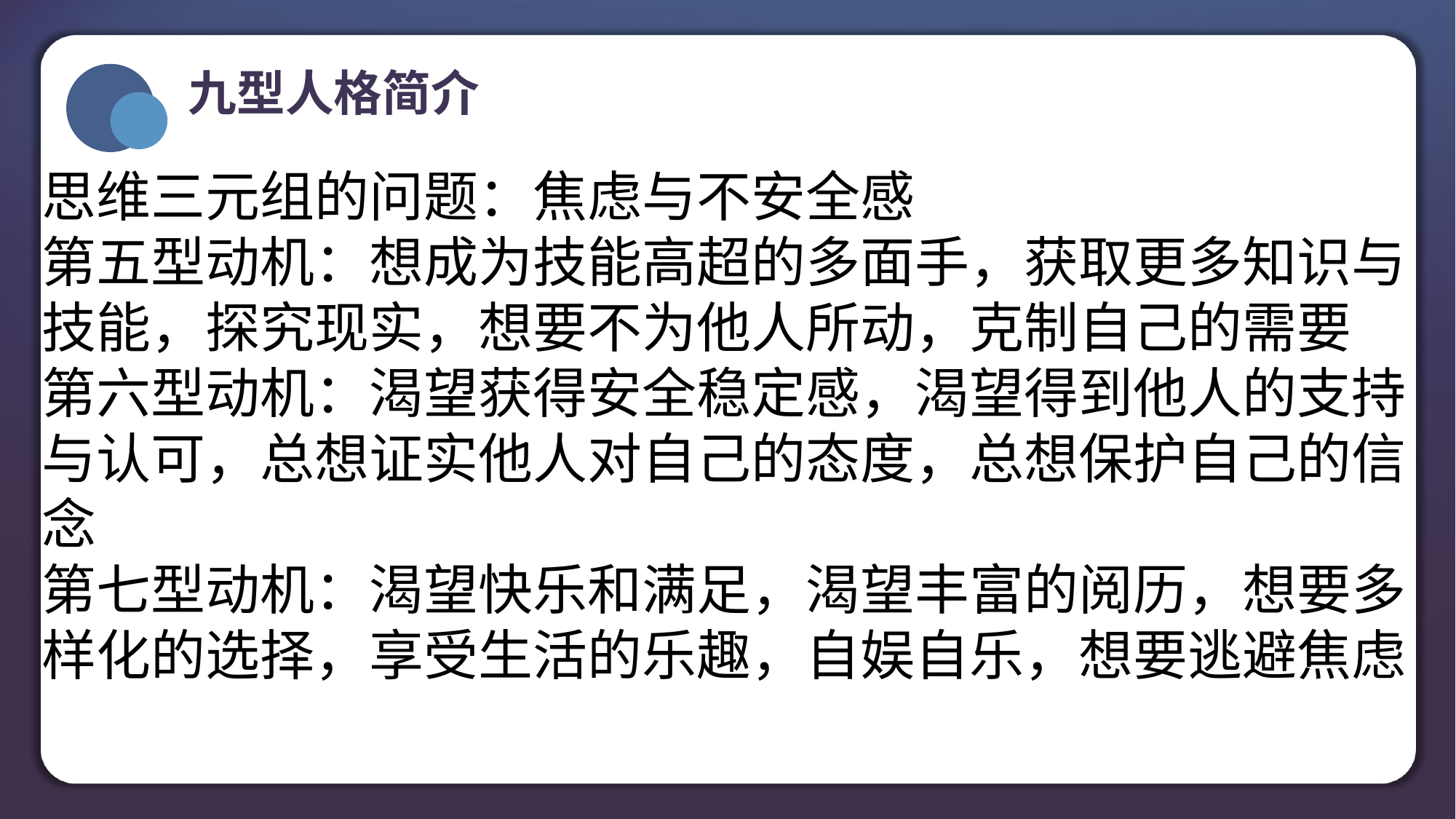

九型人格简介

思维三元组的问题：焦虑与不安全感
第五型动机：想成为技能高超的多面手，获取更多知识与技能，探究现实，想要不为他人所动，克制自己的需要
第六型动机：渴望获得安全稳定感，渴望得到他人的支持与认可，总想证实他人对自己的态度，总想保护自己的信念
第七型动机：渴望快乐和满足，渴望丰富的阅历，想要多样化的选择，享受生活的乐趣，自娱自乐，想要逃避焦虑